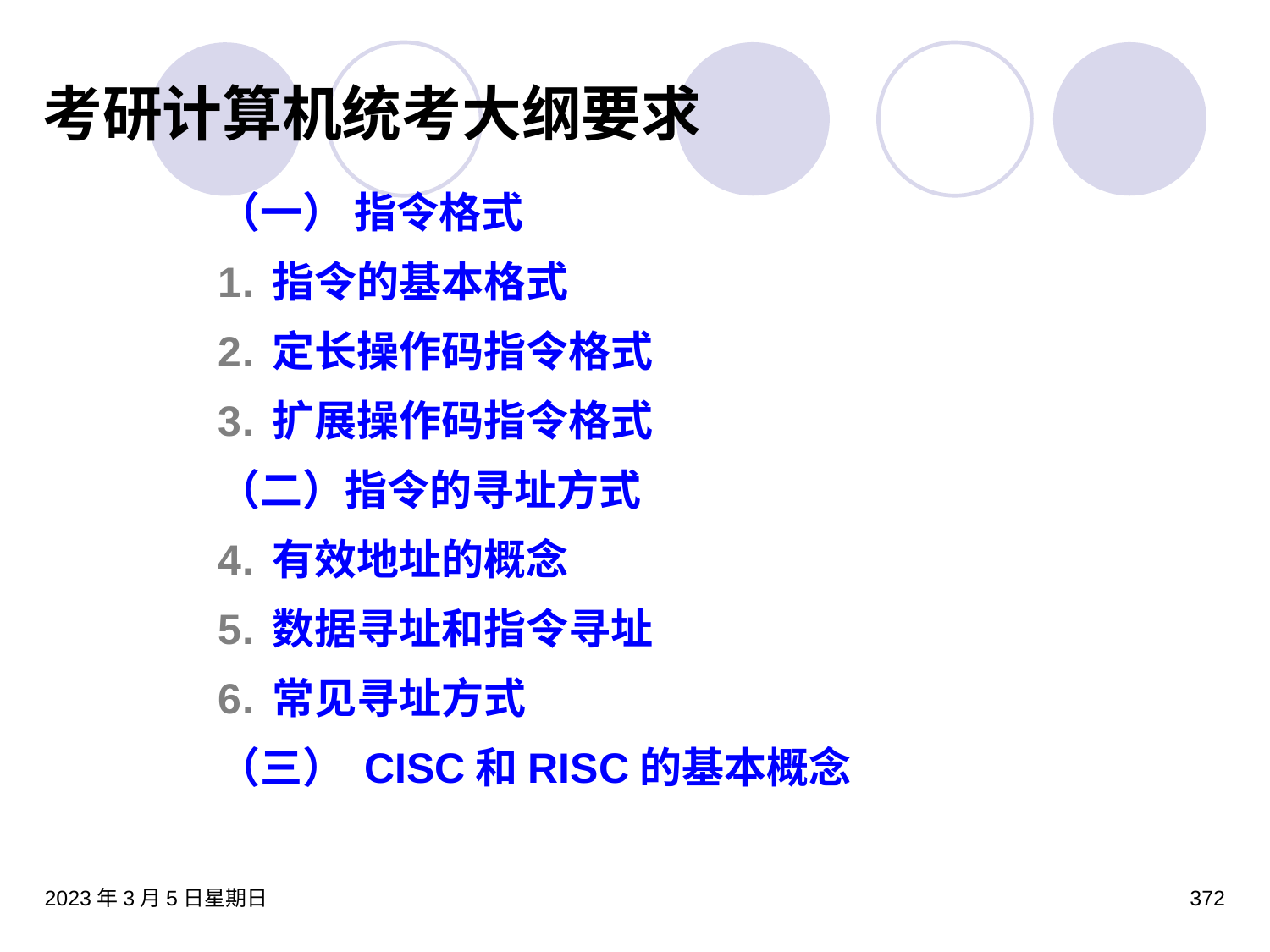

# 考研计算机统考大纲要求
（一） 指令格式
指令的基本格式
定长操作码指令格式
扩展操作码指令格式
（二）指令的寻址方式
有效地址的概念
数据寻址和指令寻址
常见寻址方式
（三） CISC和RISC的基本概念
2023年3月5日星期日
372